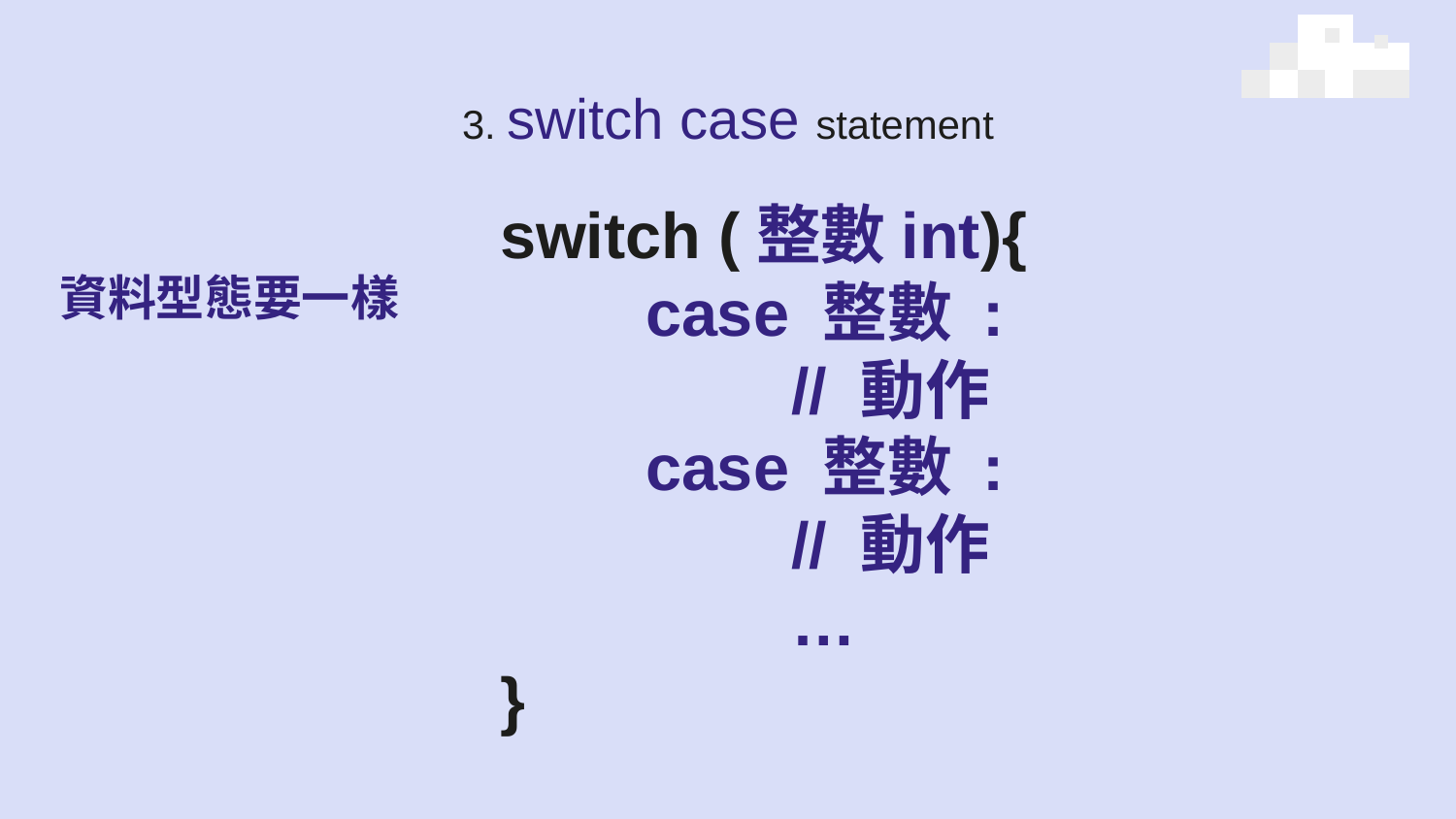

# 3. switch case statement
switch (整數int){
	case 整數 :
		// 動作
	case 整數 :
		// 動作
		…
}
資料型態要一樣